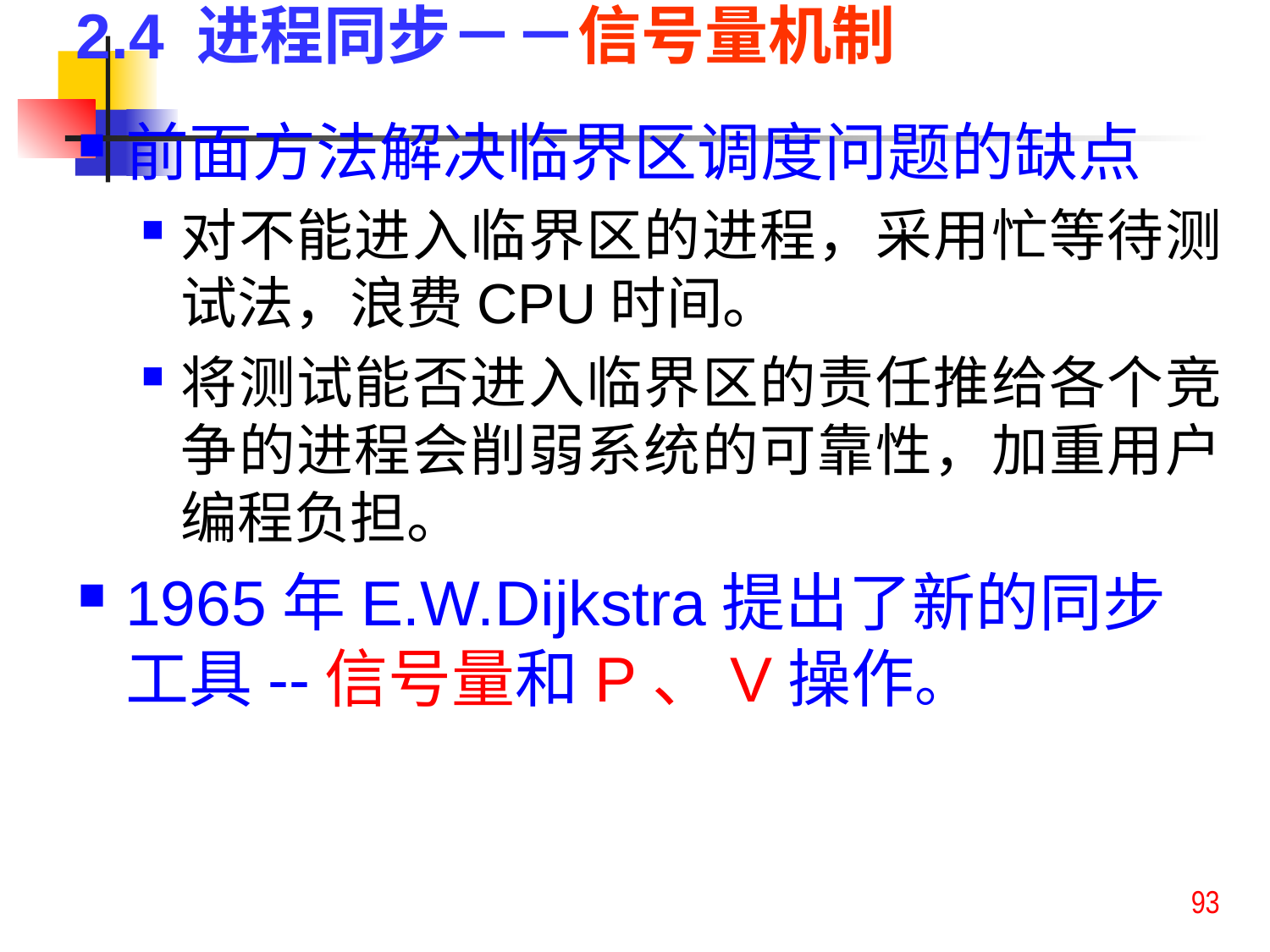

2.4 进程同步－－信号量机制
前面方法解决临界区调度问题的缺点
对不能进入临界区的进程，采用忙等待测试法，浪费CPU时间。
将测试能否进入临界区的责任推给各个竞争的进程会削弱系统的可靠性，加重用户编程负担。
1965年E.W.Dijkstra提出了新的同步工具--信号量和P、V操作。
93